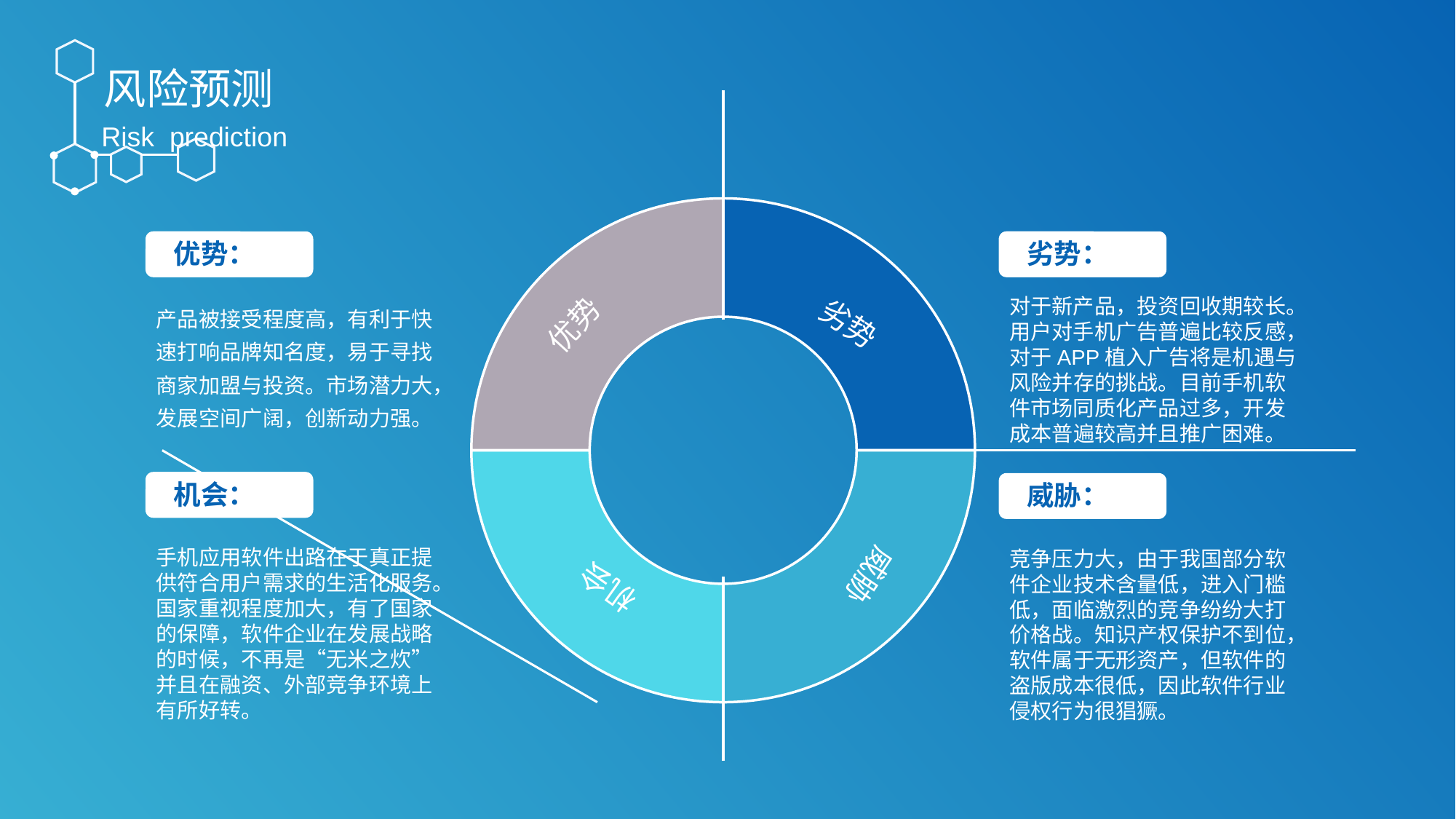

风险预测
Risk  prediction

优势：

劣势：
对于新产品，投资回收期较长。
用户对手机广告普遍比较反感，对于APP植入广告将是机遇与风险并存的挑战。目前手机软件市场同质化产品过多，开发成本普遍较高并且推广困难。

产品被接受程度高，有利于快速打响品牌知名度，易于寻找商家加盟与投资。市场潜力大，发展空间广阔，创新动力强。
劣势
优势

机会：

威胁：
手机应用软件出路在于真正提供符合用户需求的生活化服务。
国家重视程度加大，有了国家的保障，软件企业在发展战略的时候，不再是“无米之炊”并且在融资、外部竞争环境上有所好转。

竞争压力大，由于我国部分软件企业技术含量低，进入门槛低，面临激烈的竞争纷纷大打价格战。知识产权保护不到位，软件属于无形资产，但软件的盗版成本很低，因此软件行业侵权行为很猖獗。

威胁
机会